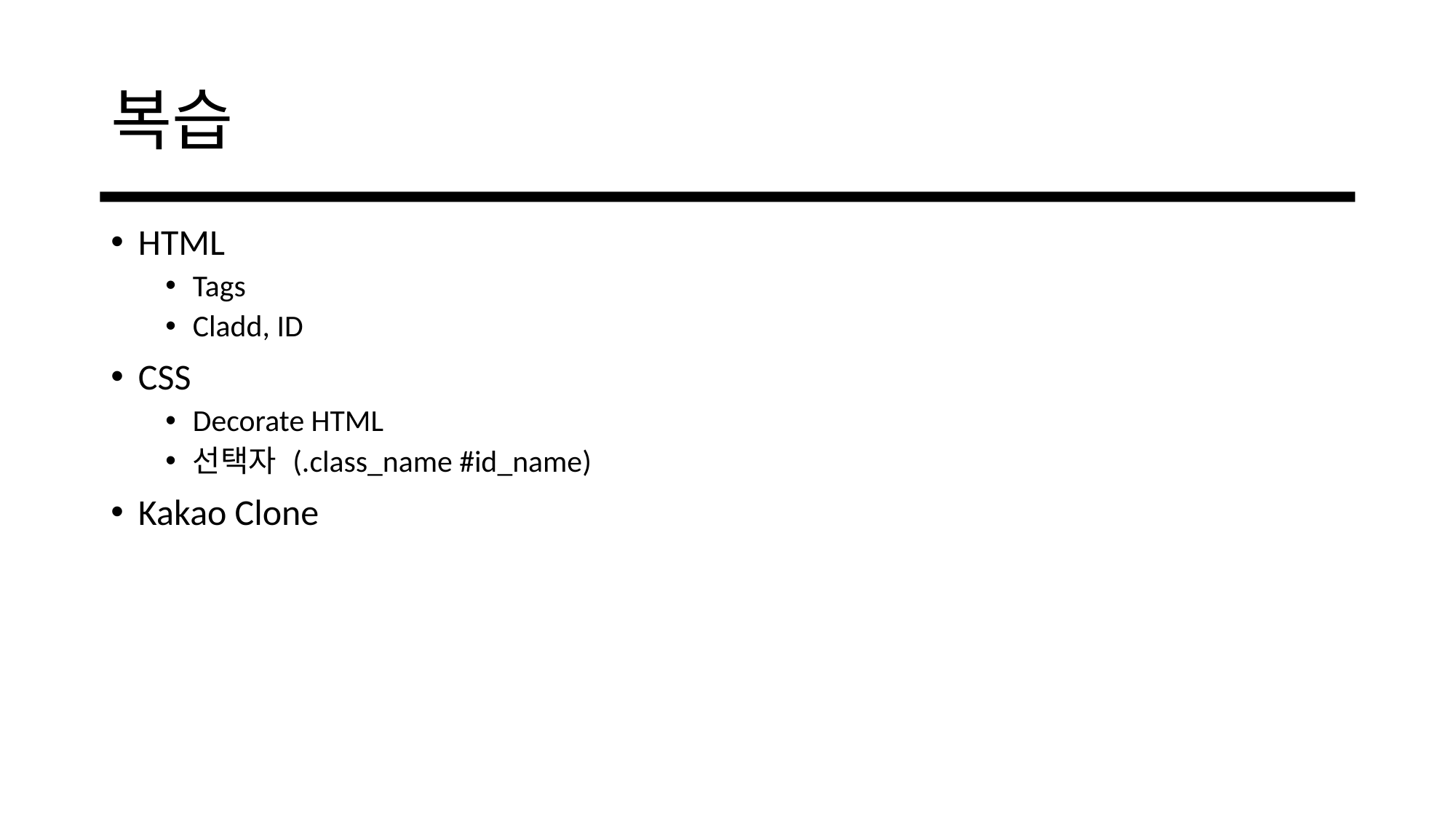

# 복습
HTML
Tags
Cladd, ID
CSS
Decorate HTML
선택자 (.class_name #id_name)
Kakao Clone